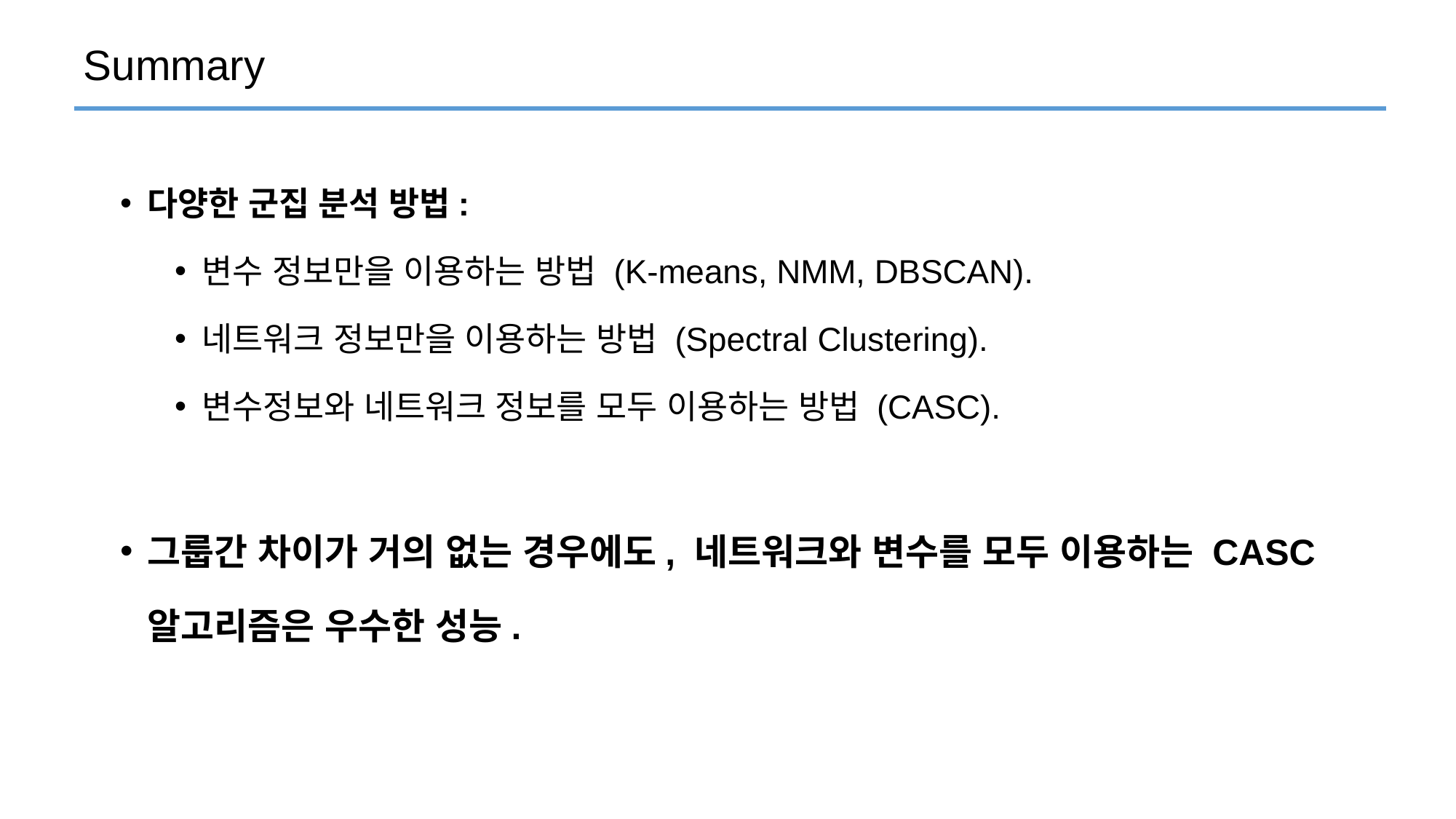

# Summary

다양한 군집 분석 방법:
변수 정보만을 이용하는 방법 (K-means, NMM, DBSCAN).
네트워크 정보만을 이용하는 방법 (Spectral Clustering).
변수정보와 네트워크 정보를 모두 이용하는 방법 (CASC).

그룹간 차이가 거의 없는 경우에도, 네트워크와 변수를 모두 이용하는 CASC 알고리즘은 우수한 성능.